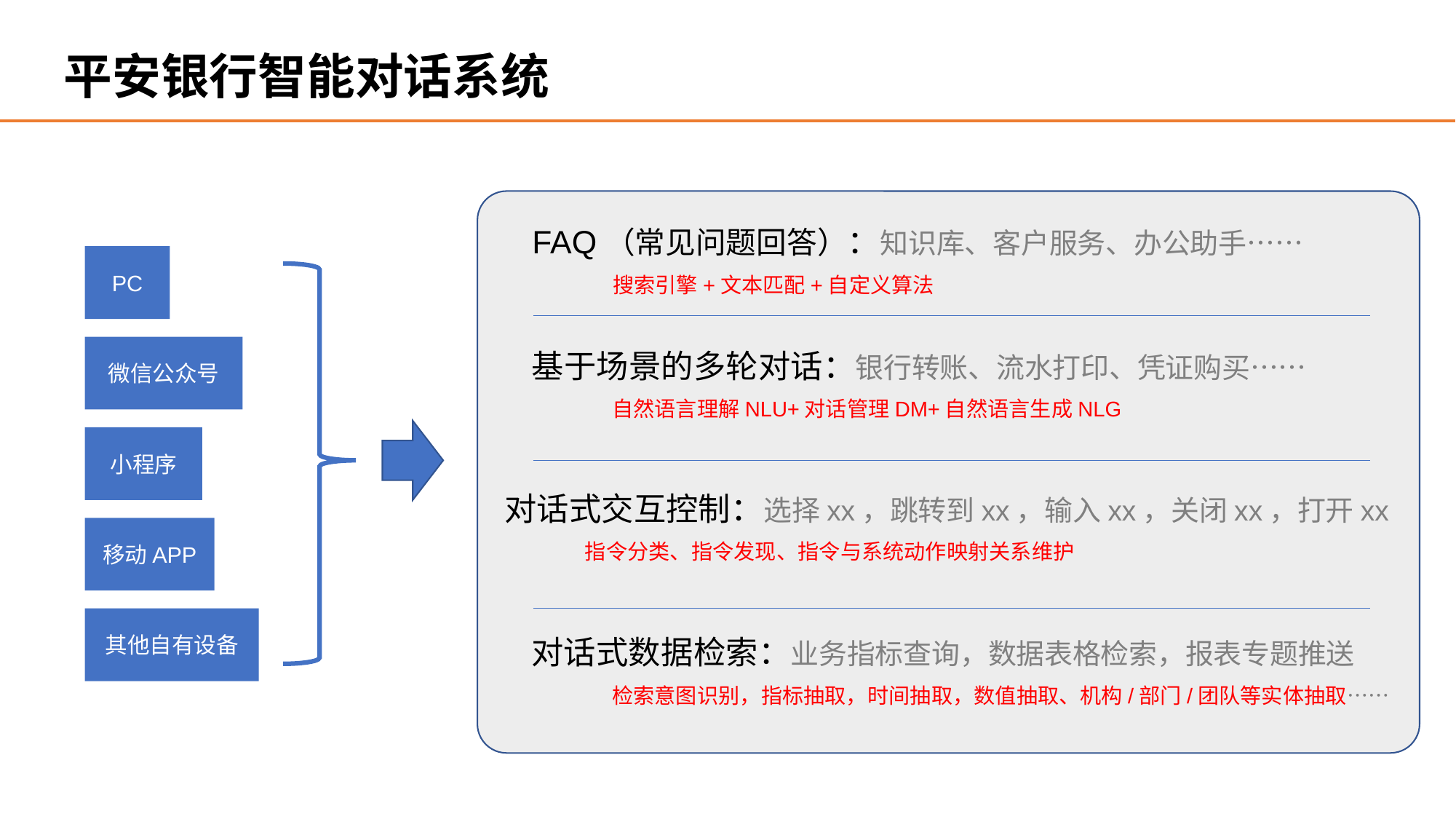

平安银行智能对话系统

FAQ（常见问题回答）：知识库、客户服务、办公助手……
          搜索引擎+文本匹配+自定义算法
PC

微信公众号
基于场景的多轮对话：银行转账、流水打印、凭证购买……
          自然语言理解NLU+对话管理DM+自然语言生成NLG

小程序
对话式交互控制：选择xx，跳转到xx，输入xx，关闭xx，打开xx
          指令分类、指令发现、指令与系统动作映射关系维护
移动APP
其他自有设备
对话式数据检索：业务指标查询，数据表格检索，报表专题推送
          检索意图识别，指标抽取，时间抽取，数值抽取、机构/部门/团队等实体抽取……